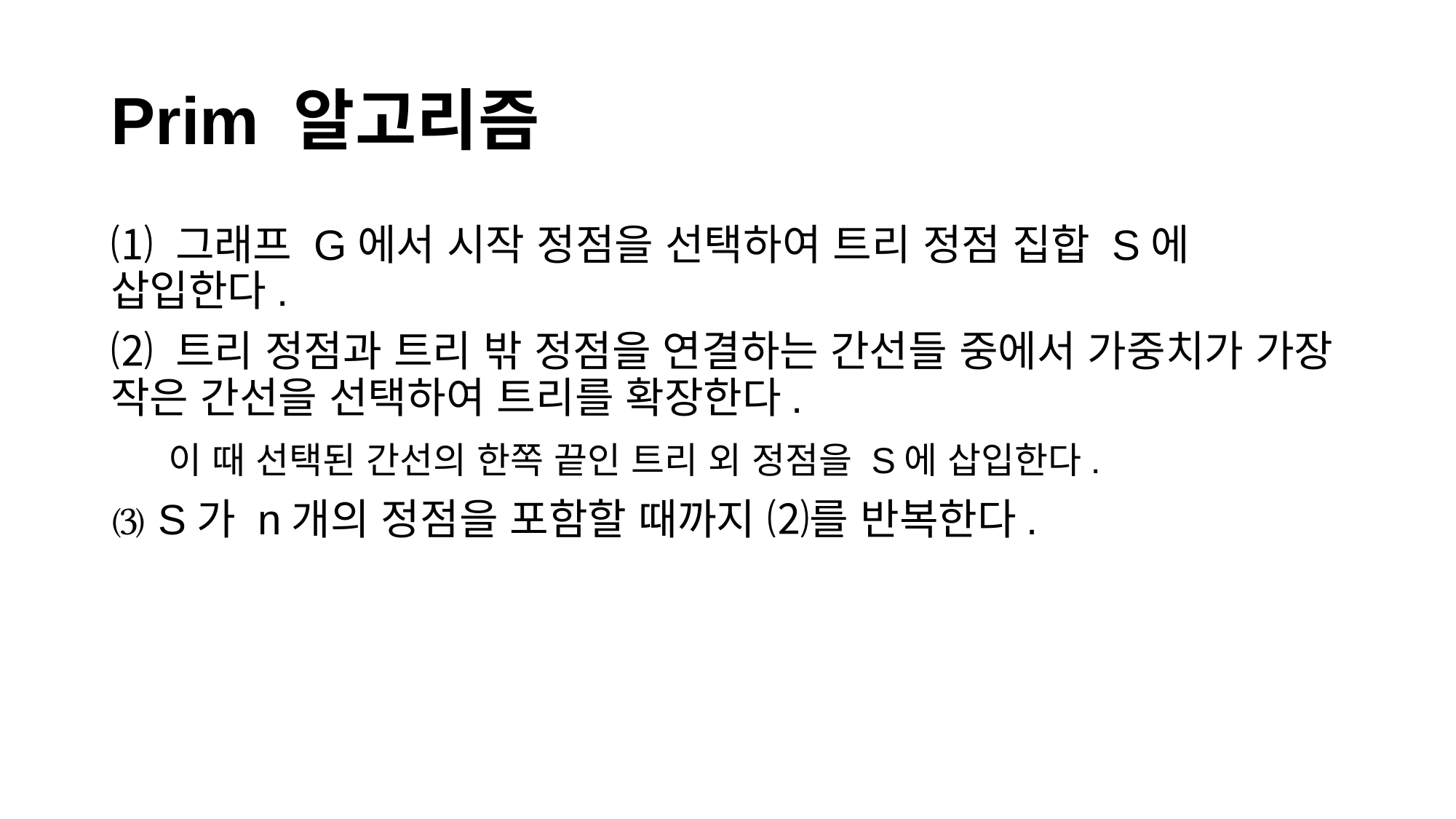

# Prim 알고리즘
⑴ 그래프 G에서 시작 정점을 선택하여 트리 정점 집합 S에 삽입한다.
⑵ 트리 정점과 트리 밖 정점을 연결하는 간선들 중에서 가중치가 가장 작은 간선을 선택하여 트리를 확장한다.
    이 때 선택된 간선의 한쪽 끝인 트리 외 정점을 S에 삽입한다.
⑶ S가 n개의 정점을 포함할 때까지 ⑵를 반복한다.